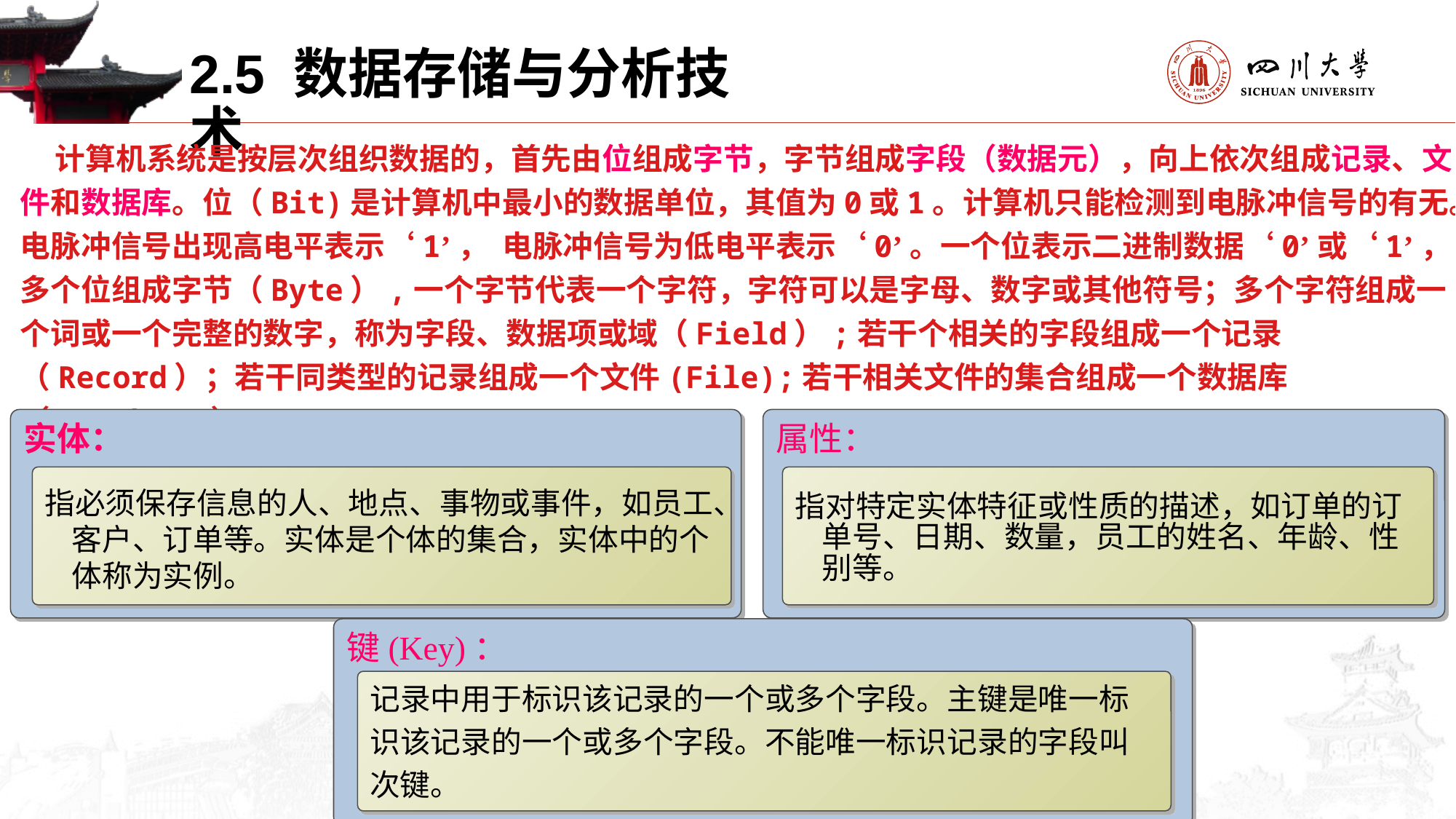

2.5 数据存储与分析技术
企业网络---作用
    计算机系统是按层次组织数据的，首先由位组成字节，字节组成字段（数据元），向上依次组成记录、文件和数据库。位（Bit)是计算机中最小的数据单位，其值为0或1。计算机只能检测到电脉冲信号的有无。电脉冲信号出现高电平表示‘1’，  电脉冲信号为低电平表示‘0’。一个位表示二进制数据‘0’或‘1’，多个位组成字节（Byte）,一个字节代表一个字符，字符可以是字母、数字或其他符号；多个字符组成一个词或一个完整的数字，称为字段、数据项或域（Field）;若干个相关的字段组成一个记录（Record）；若干同类型的记录组成一个文件(File);若干相关文件的集合组成一个数据库（Database）。
实体：
属性：
指必须保存信息的人、地点、事物或事件，如员工、客户、订单等。实体是个体的集合，实体中的个体称为实例。
指对特定实体特征或性质的描述，如订单的订单号、日期、数量，员工的姓名、年龄、性别等。
键(Key)：
记录中用于标识该记录的一个或多个字段。主键是唯一标
识该记录的一个或多个字段。不能唯一标识记录的字段叫
次键。